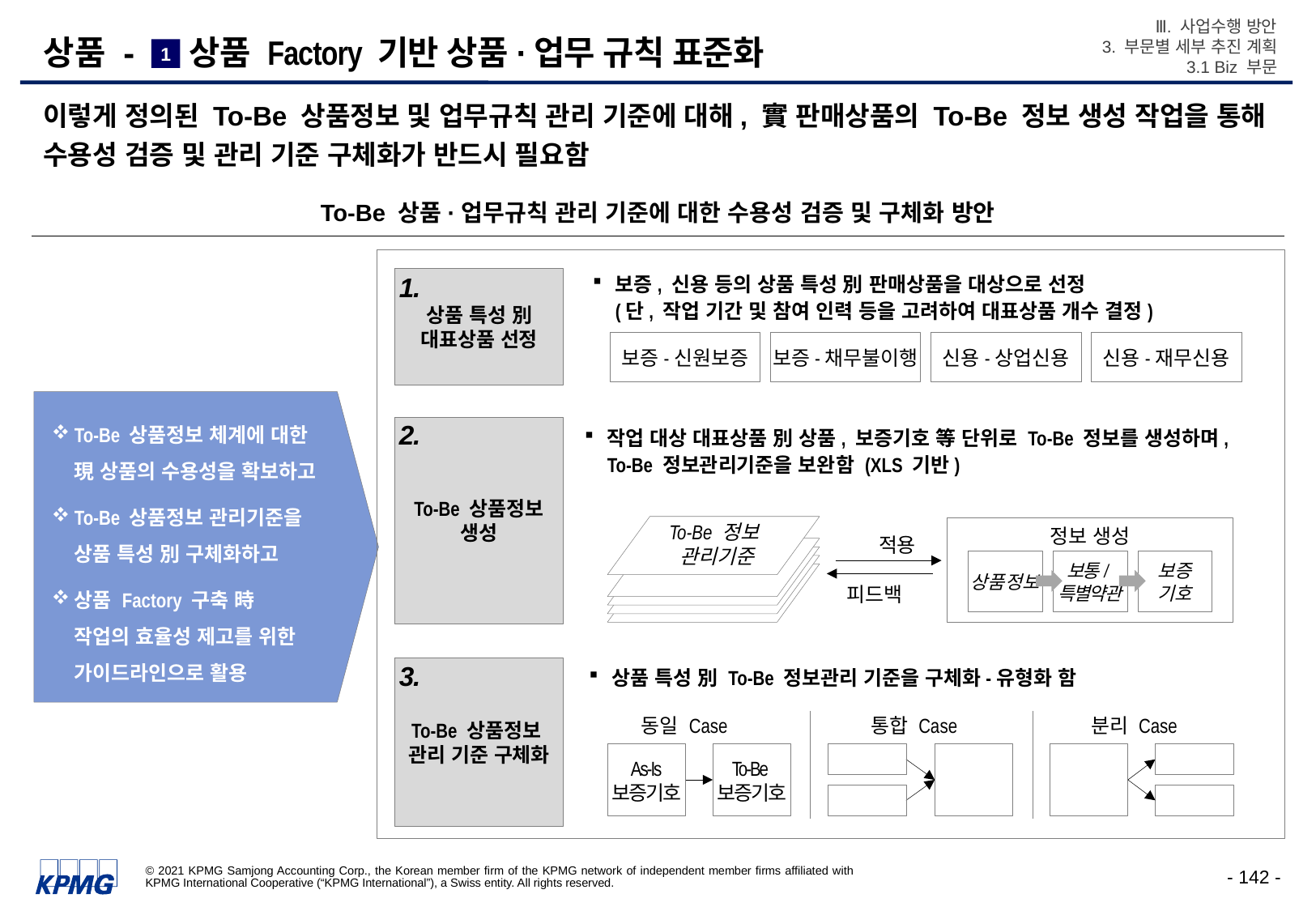

Ⅲ. 사업수행 방안
3. 부문별 세부 추진 계획
3.1 Biz 부문
# 상품 -     상품 Factory 기반 상품·업무 규칙 표준화
1
이렇게 정의된 To-Be 상품정보 및 업무규칙 관리 기준에 대해, 實 판매상품의 To-Be 정보 생성 작업을 통해 수용성 검증 및 관리 기준 구체화가 반드시 필요함
To-Be 상품·업무규칙 관리 기준에 대한 수용성 검증 및 구체화 방안

보증, 신용 등의 상품 특성 別 판매상품을 대상으로 선정
(단, 작업 기간 및 참여 인력 등을 고려하여 대표상품 개수 결정)
1.
상품 특성 別
대표상품 선정
보증-신원보증
보증-채무불이행
신용-상업신용
신용-재무신용

To-Be 상품정보 체계에 대한
現 상품의 수용성을 확보하고
To-Be 상품정보 관리기준을
상품 특성 別 구체화하고
상품 Factory 구축 時
작업의 효율성 제고를 위한
가이드라인으로 활용
2.
To-Be 상품정보 생성
작업 대상 대표상품 別 상품, 보증기호 等 단위로 To-Be 정보를 생성하며,
To-Be 정보관리기준을 보완함 (XLS 기반)
To-Be 정보
관리기준
정보 생성

적용
상품정보
보통/특별약관
보증
기호

피드백
3.
상품 특성 別 To-Be 정보관리 기준을 구체화-유형화 함
To-Be 상품정보
관리 기준 구체화
동일 Case
통합 Case
분리 Case
As-Is
보증기호
To-Be
보증기호